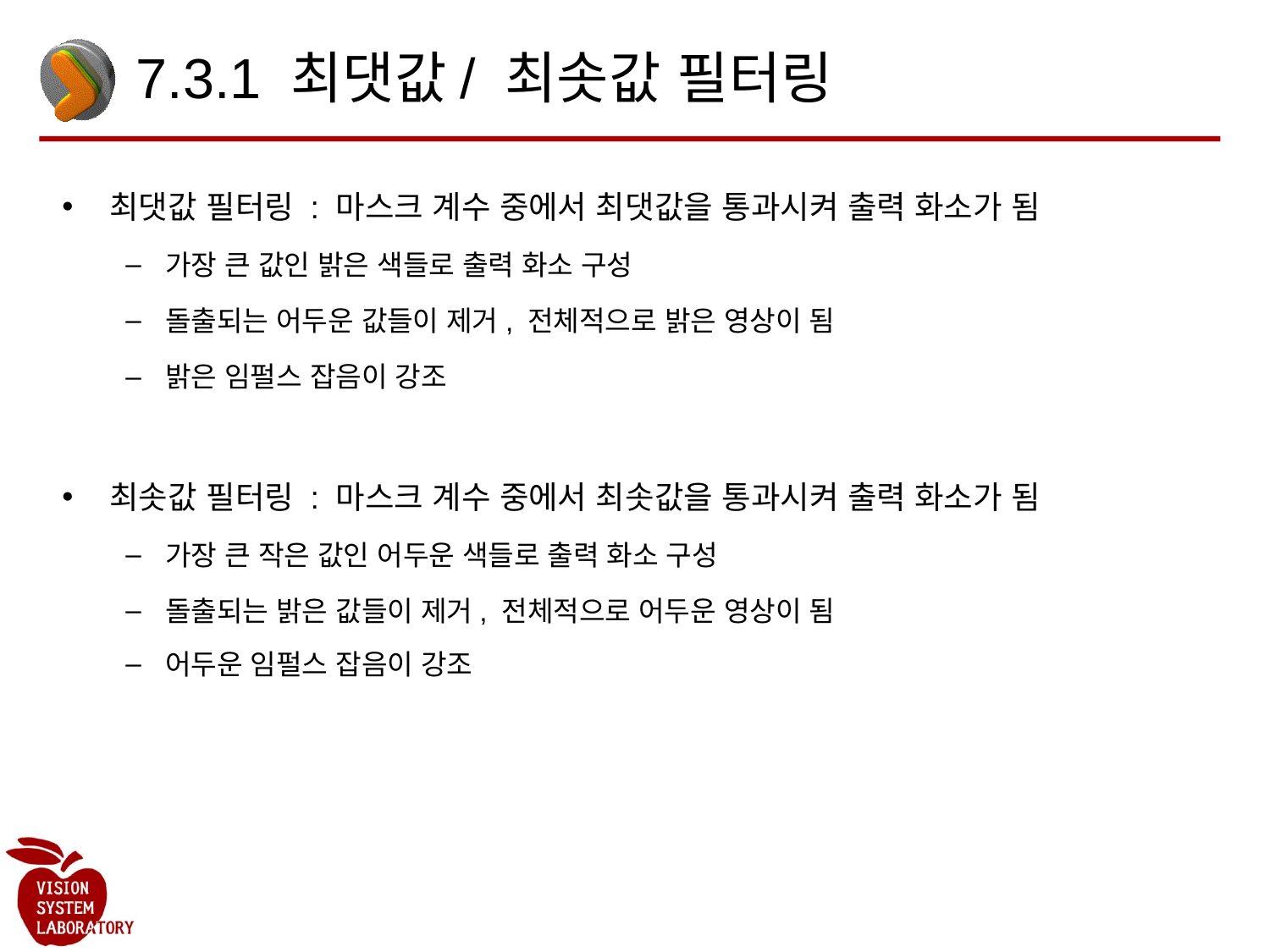

# 7.3.1 최댓값/ 최솟값 필터링
최댓값 필터링 : 마스크 계수 중에서 최댓값을 통과시켜 출력 화소가 됨
가장 큰 값인 밝은 색들로 출력 화소 구성
돌출되는 어두운 값들이 제거, 전체적으로 밝은 영상이 됨
밝은 임펄스 잡음이 강조

최솟값 필터링 : 마스크 계수 중에서 최솟값을 통과시켜 출력 화소가 됨
가장 큰 작은 값인 어두운 색들로 출력 화소 구성
돌출되는 밝은 값들이 제거, 전체적으로 어두운 영상이 됨
어두운 임펄스 잡음이 강조